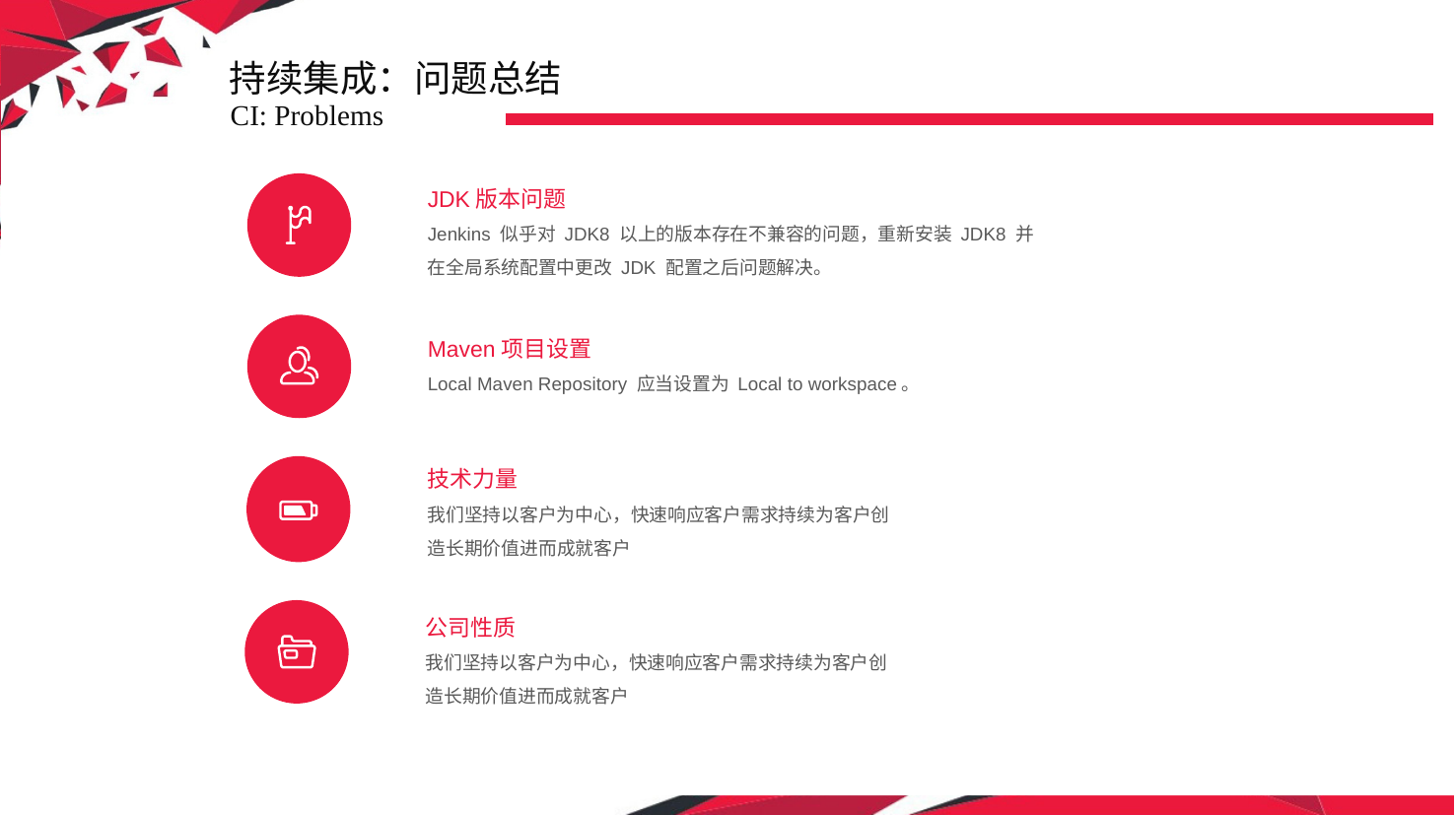

持续集成：问题总结
CI: Problems

JDK版本问题
Jenkins 似乎对 JDK8 以上的版本存在不兼容的问题，重新安装 JDK8 并在全局系统配置中更改 JDK 配置之后问题解决。

Maven项目设置
Local Maven Repository 应当设置为 Local to workspace。
技术力量
我们坚持以客户为中心，快速响应客户需求持续为客户创造长期价值进而成就客户

公司性质
我们坚持以客户为中心，快速响应客户需求持续为客户创造长期价值进而成就客户